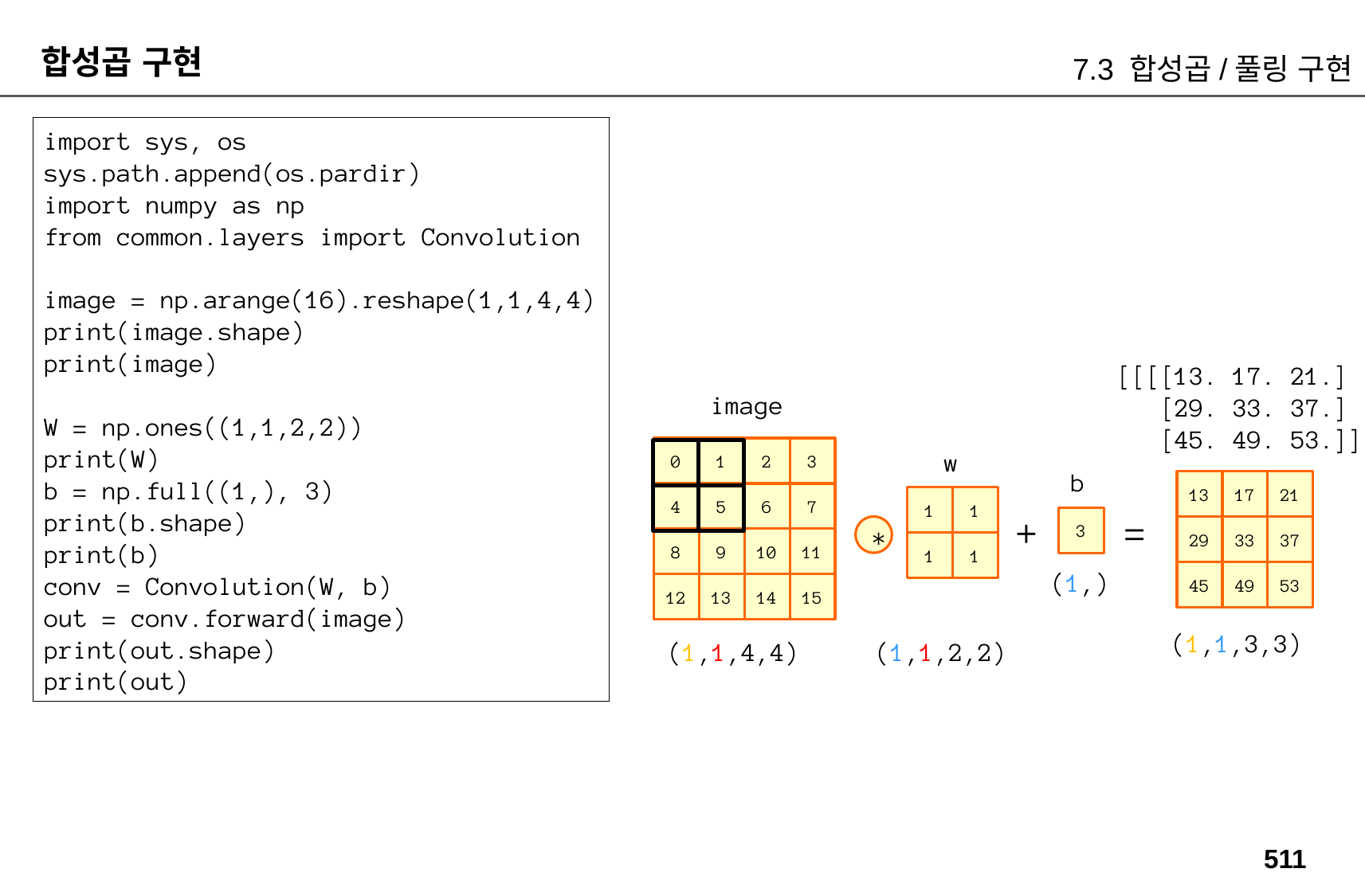

합성곱 구현
7.3 합성곱/풀링 구현
import sys, os
sys.path.append(os.pardir)
import numpy as np
from common.layers import Convolution

image = np.arange(16).reshape(1,1,4,4)
print(image.shape)
print(image)

W = np.ones((1,1,2,2))
print(W)
b = np.full((1,), 3)
print(b.shape)
print(b)
conv = Convolution(W, b)
out = conv.forward(image)
print(out.shape)
print(out)
[[[[13. 17. 21.]
   [29. 33. 37.]
   [45. 49. 53.]]]]
image
0
1
2
3
w

b
13
17
21
4
5
6
7
1
1
+
=
3
*
29
33
37
8
9
10
11
1
1
(1,)
45
49
53
12
13
14
15
(1,1,3,3)
(1,1,4,4)
(1,1,2,2)